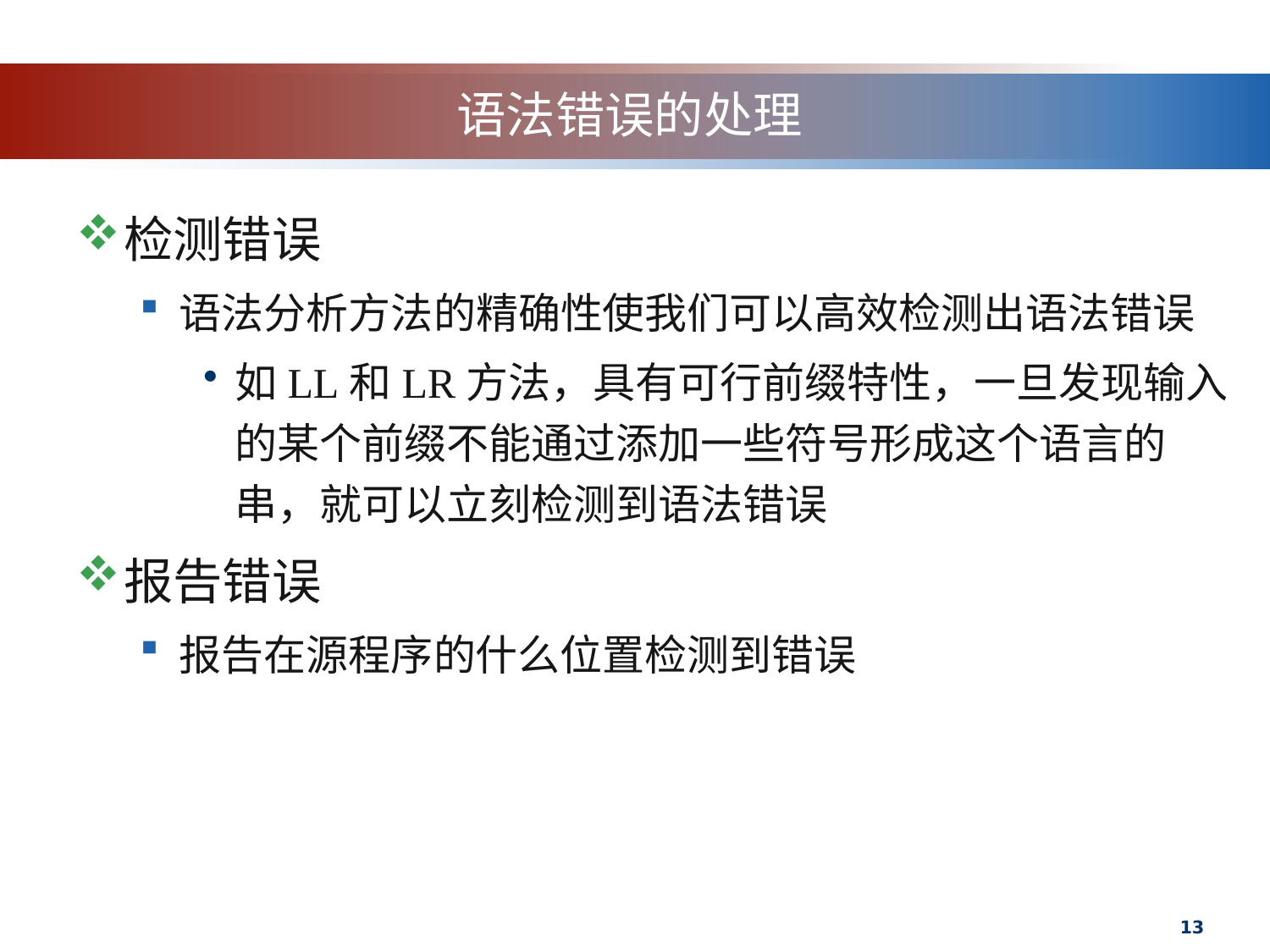

# 语法错误的处理
检测错误
语法分析方法的精确性使我们可以高效检测出语法错误
如LL和LR方法，具有可行前缀特性，一旦发现输入的某个前缀不能通过添加一些符号形成这个语言的串，就可以立刻检测到语法错误
报告错误
报告在源程序的什么位置检测到错误
13